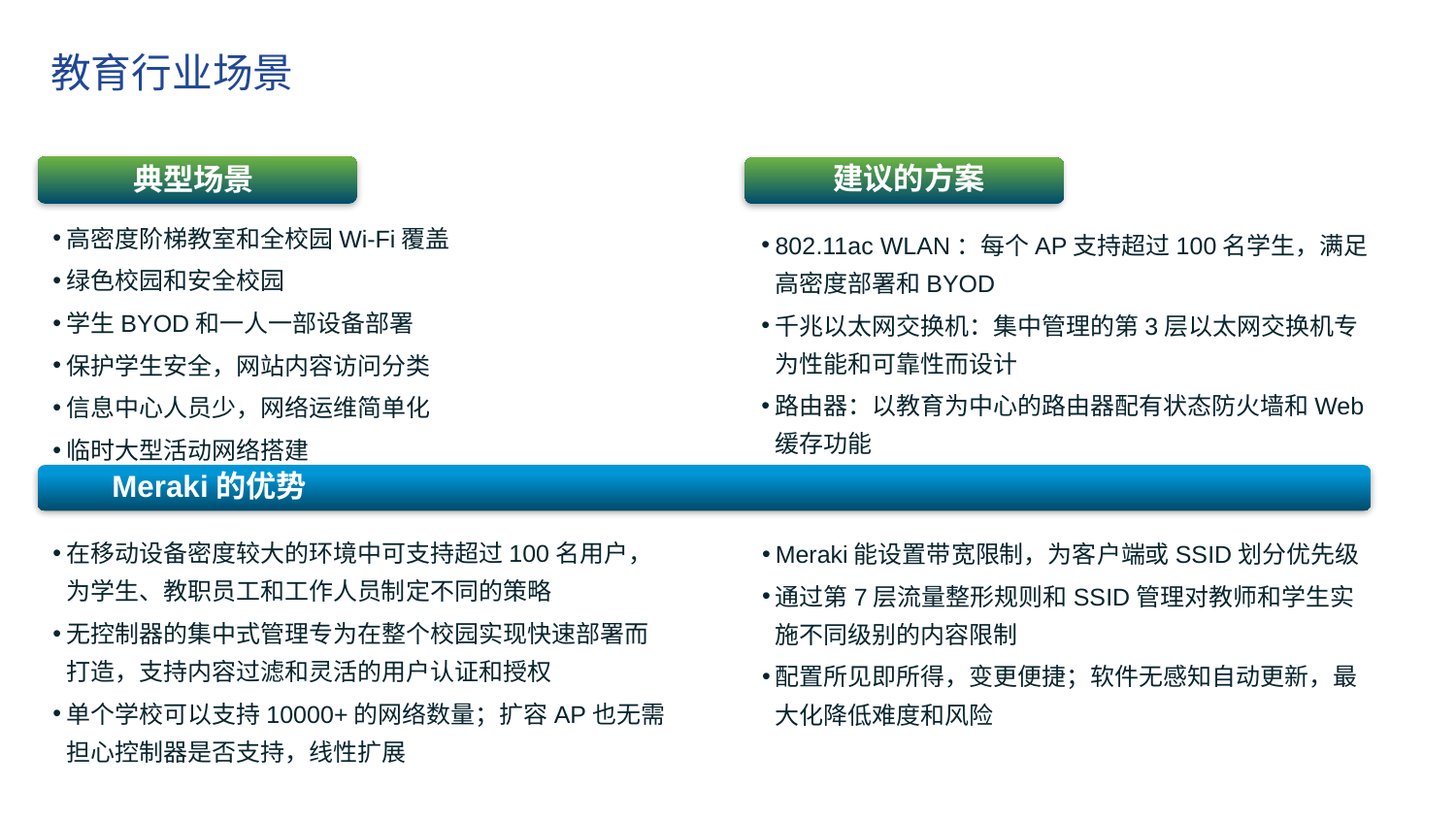

教育行业场景
典型场景

建议的方案
思科团队主要成员
高密度阶梯教室和全校园Wi-Fi覆盖
绿色校园和安全校园
学生BYOD和一人一部设备部署
保护学生安全，网站内容访问分类
信息中心人员少，网络运维简单化
临时大型活动网络搭建
802.11ac WLAN：每个AP支持超过100名学生，满足高密度部署和BYOD
千兆以太网交换机：集中管理的第3层以太网交换机专为性能和可靠性而设计
路由器：以教育为中心的路由器配有状态防火墙和Web缓存功能

Meraki的优势
竞争分析
在移动设备密度较大的环境中可支持超过100名用户，为学生、教职员工和工作人员制定不同的策略
无控制器的集中式管理专为在整个校园实现快速部署而打造，支持内容过滤和灵活的用户认证和授权
单个学校可以支持10000+的网络数量；扩容AP也无需担心控制器是否支持，线性扩展
Meraki能设置带宽限制，为客户端或SSID划分优先级
通过第7层流量整形规则和SSID管理对教师和学生实施不同级别的内容限制
配置所见即所得，变更便捷；软件无感知自动更新，最大化降低难度和风险